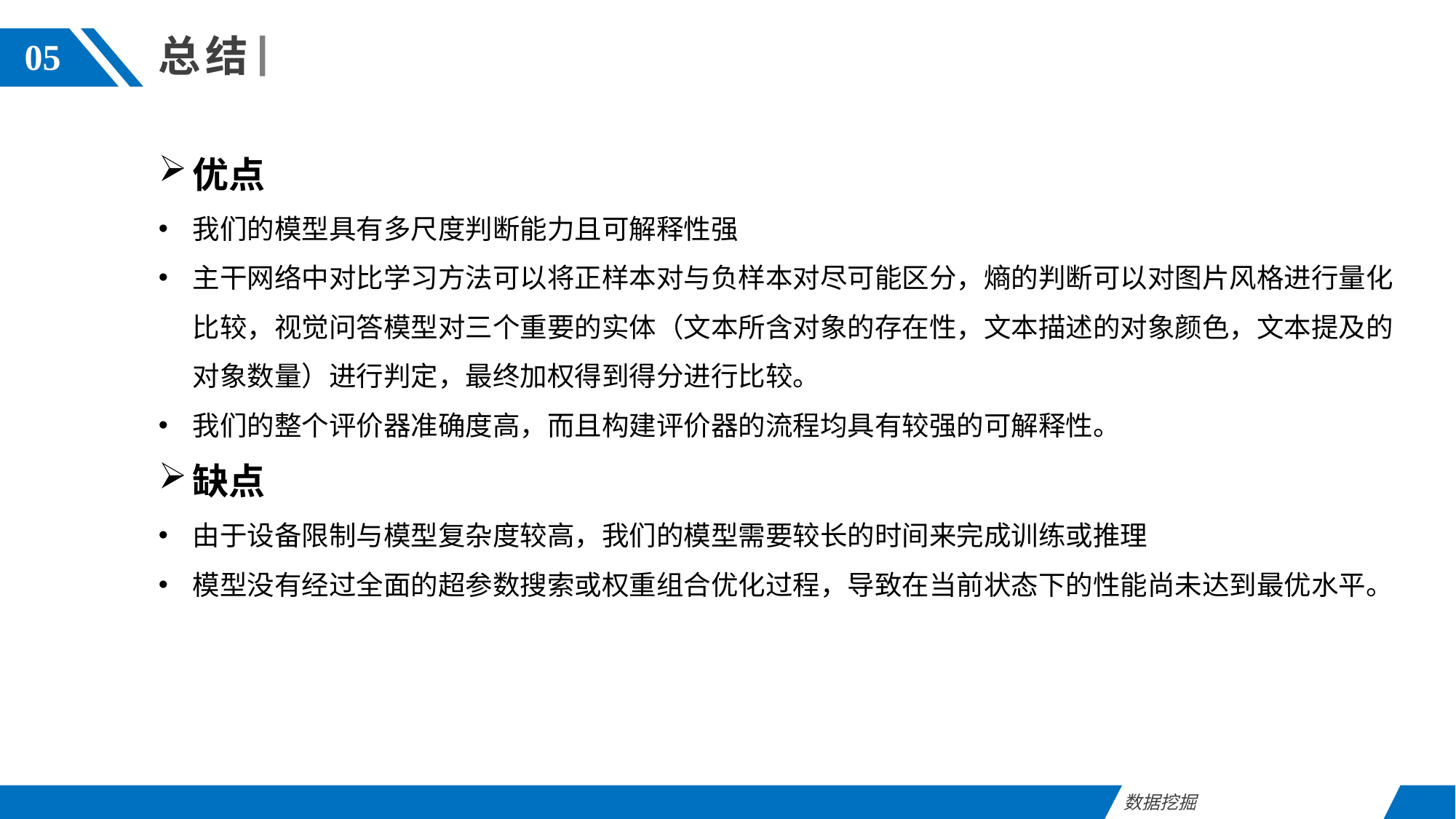

总结

05

优点
我们的模型具有多尺度判断能力且可解释性强
主干网络中对比学习方法可以将正样本对与负样本对尽可能区分，熵的判断可以对图片风格进行量化比较，视觉问答模型对三个重要的实体（文本所含对象的存在性，文本描述的对象颜色，文本提及的对象数量）进行判定，最终加权得到得分进行比较。
我们的整个评价器准确度高，而且构建评价器的流程均具有较强的可解释性。
缺点
由于设备限制与模型复杂度较高，我们的模型需要较长的时间来完成训练或推理
模型没有经过全面的超参数搜索或权重组合优化过程，导致在当前状态下的性能尚未达到最优水平。

数据挖掘